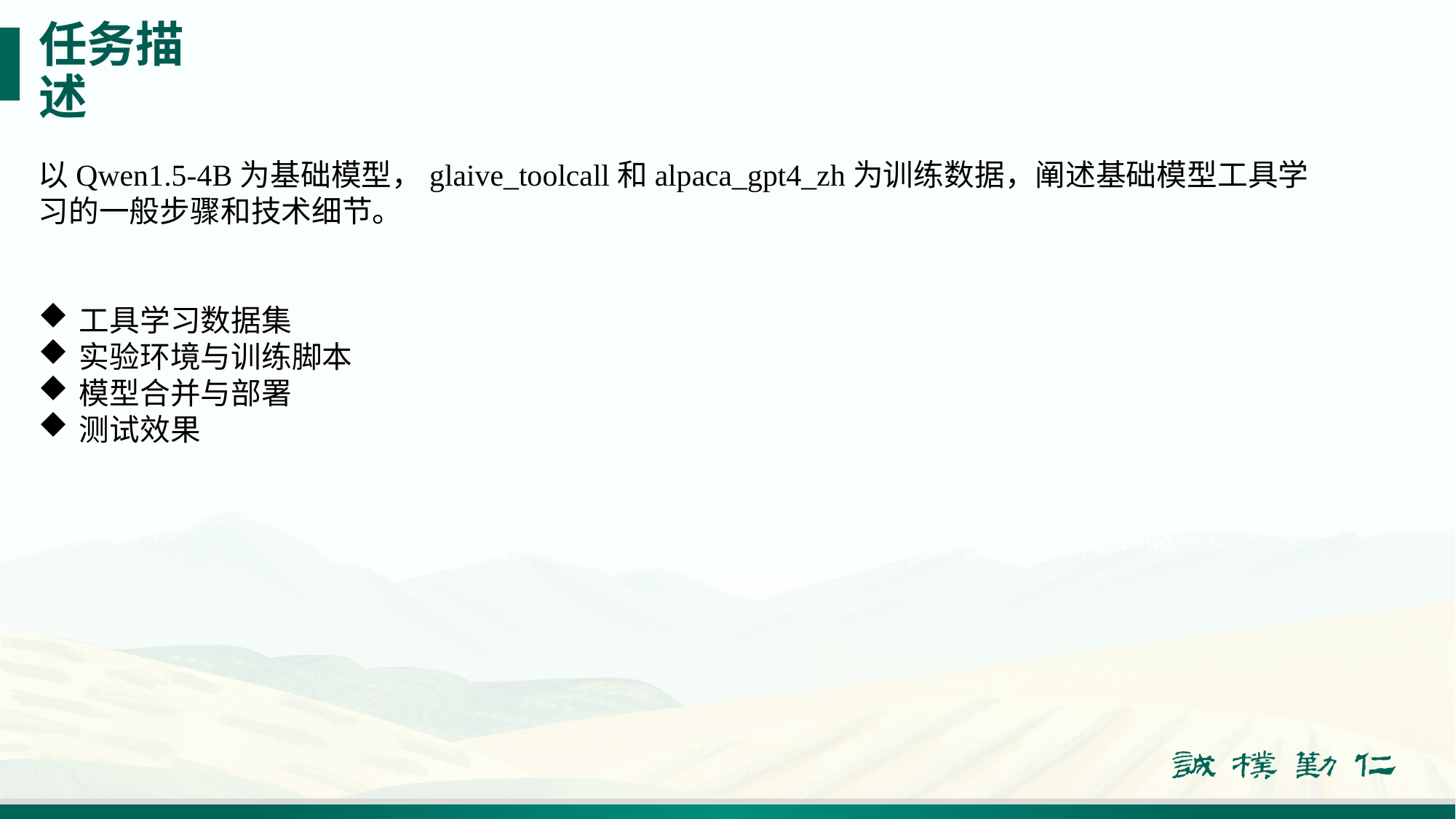

# 任务描述
以Qwen1.5-4B为基础模型，glaive_toolcall和alpaca_gpt4_zh为训练数据，阐述基础模型工具学习的一般步骤和技术细节。

工具学习数据集
实验环境与训练脚本
模型合并与部署
测试效果